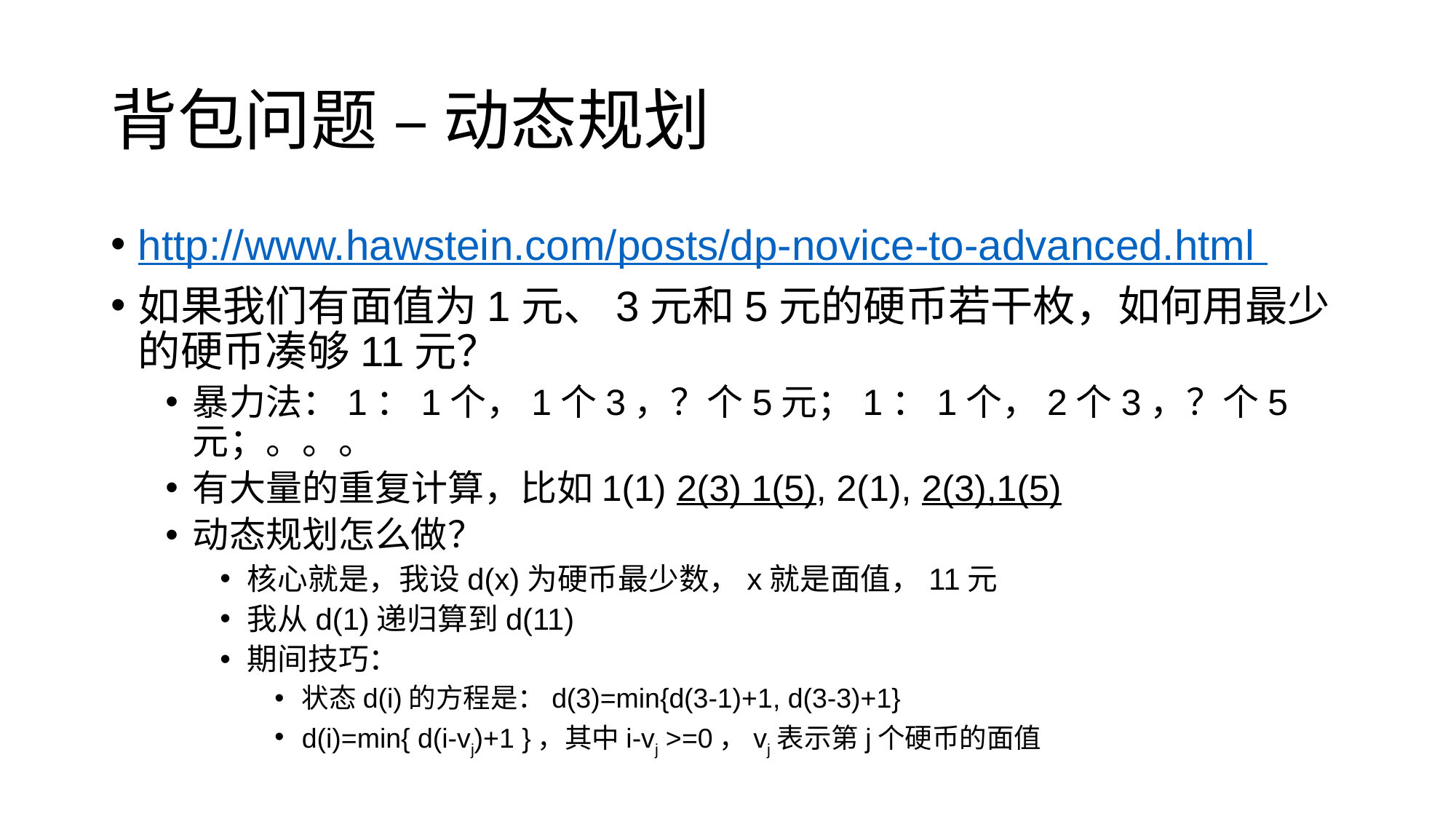

# 背包问题 – 动态规划
http://www.hawstein.com/posts/dp-novice-to-advanced.html
如果我们有面值为1元、3元和5元的硬币若干枚，如何用最少的硬币凑够11元？
暴力法：1：1个，1个3，？个5元；1：1个，2个3，？个5元；。。。
有大量的重复计算，比如1(1) 2(3) 1(5), 2(1), 2(3),1(5)
动态规划怎么做？
核心就是，我设d(x)为硬币最少数，x就是面值，11元
我从d(1)递归算到d(11)
期间技巧：
状态d(i)的方程是：d(3)=min{d(3-1)+1, d(3-3)+1}
d(i)=min{ d(i-vj)+1 }，其中i-vj >=0，vj表示第j个硬币的面值